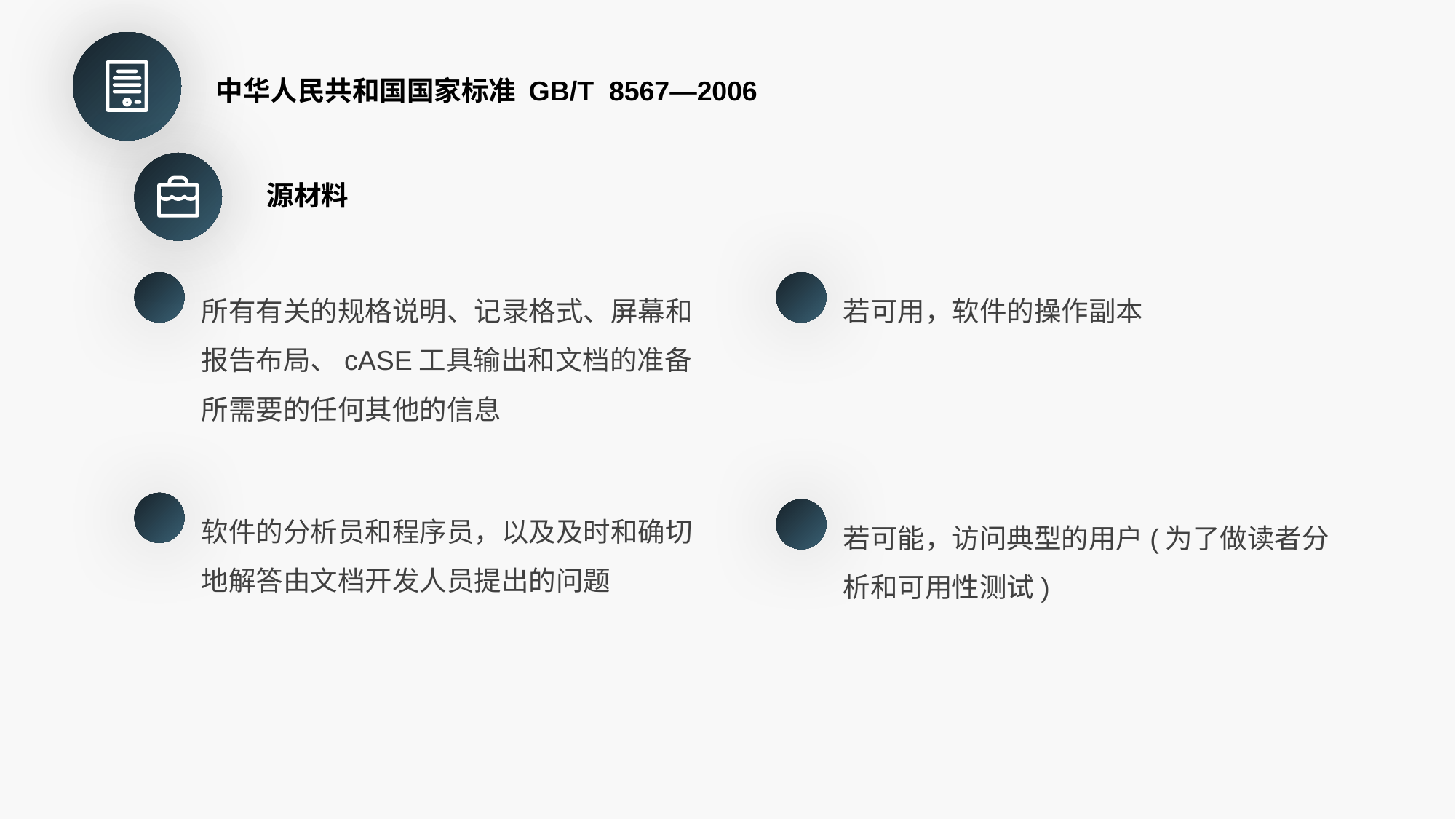

中华人民共和国国家标准 GB/T  8567—2006

源材料

所有有关的规格说明、记录格式、屏幕和报告布局、cASE工具输出和文档的准备所需要的任何其他的信息

若可用，软件的操作副本

软件的分析员和程序员，以及及时和确切地解答由文档开发人员提出的问题

若可能，访问典型的用户(为了做读者分析和可用性测试)